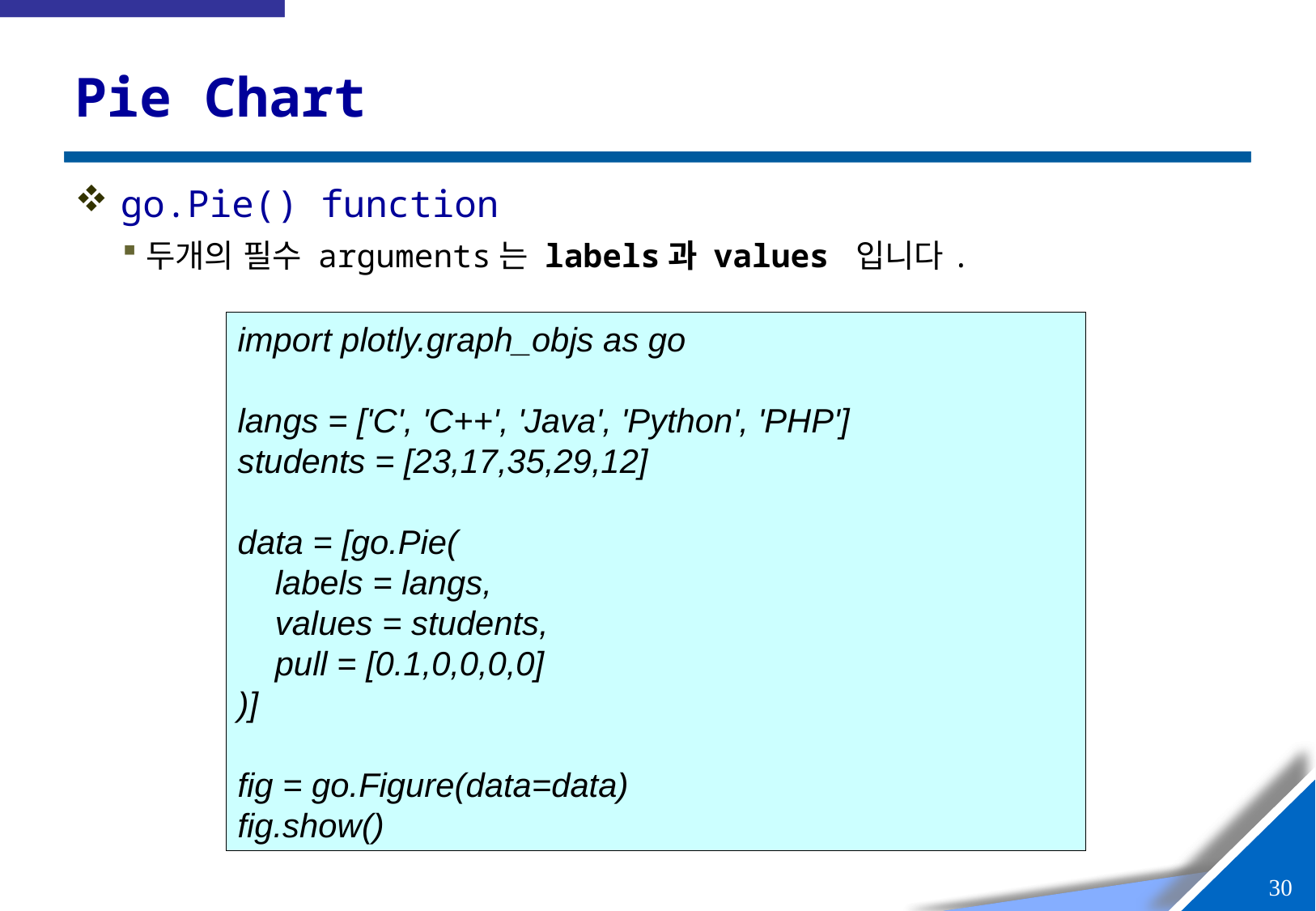

# Pie Chart
go.Pie() function
두개의 필수 arguments는 labels과 values 입니다.
import plotly.graph_objs as go

langs = ['C', 'C++', 'Java', 'Python', 'PHP']
students = [23,17,35,29,12]

data = [go.Pie(
    labels = langs,
    values = students,
    pull = [0.1,0,0,0,0]
)]

fig = go.Figure(data=data)
fig.show()
30